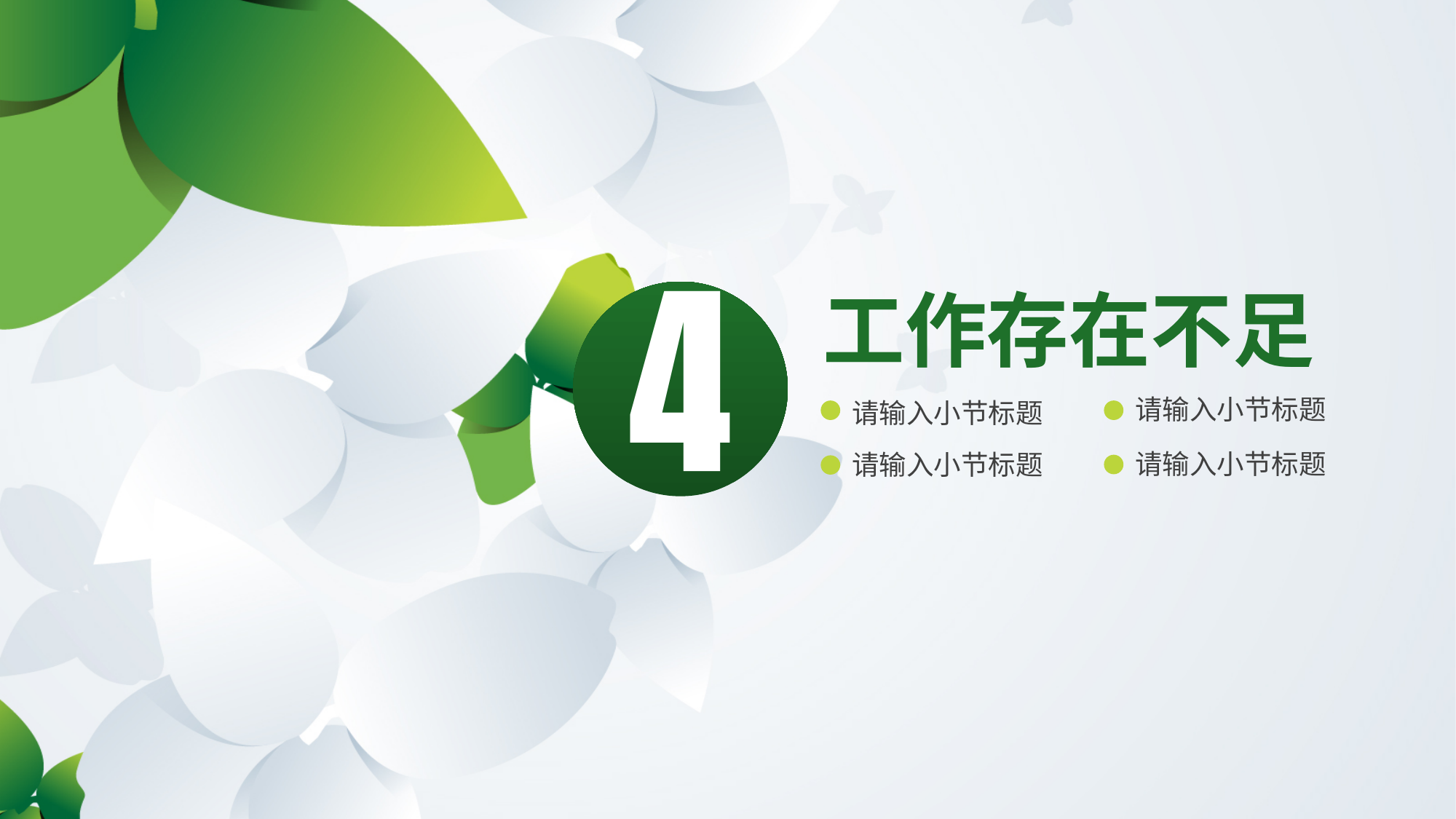

4
工作存在不足

请输入小节标题

请输入小节标题

请输入小节标题

请输入小节标题